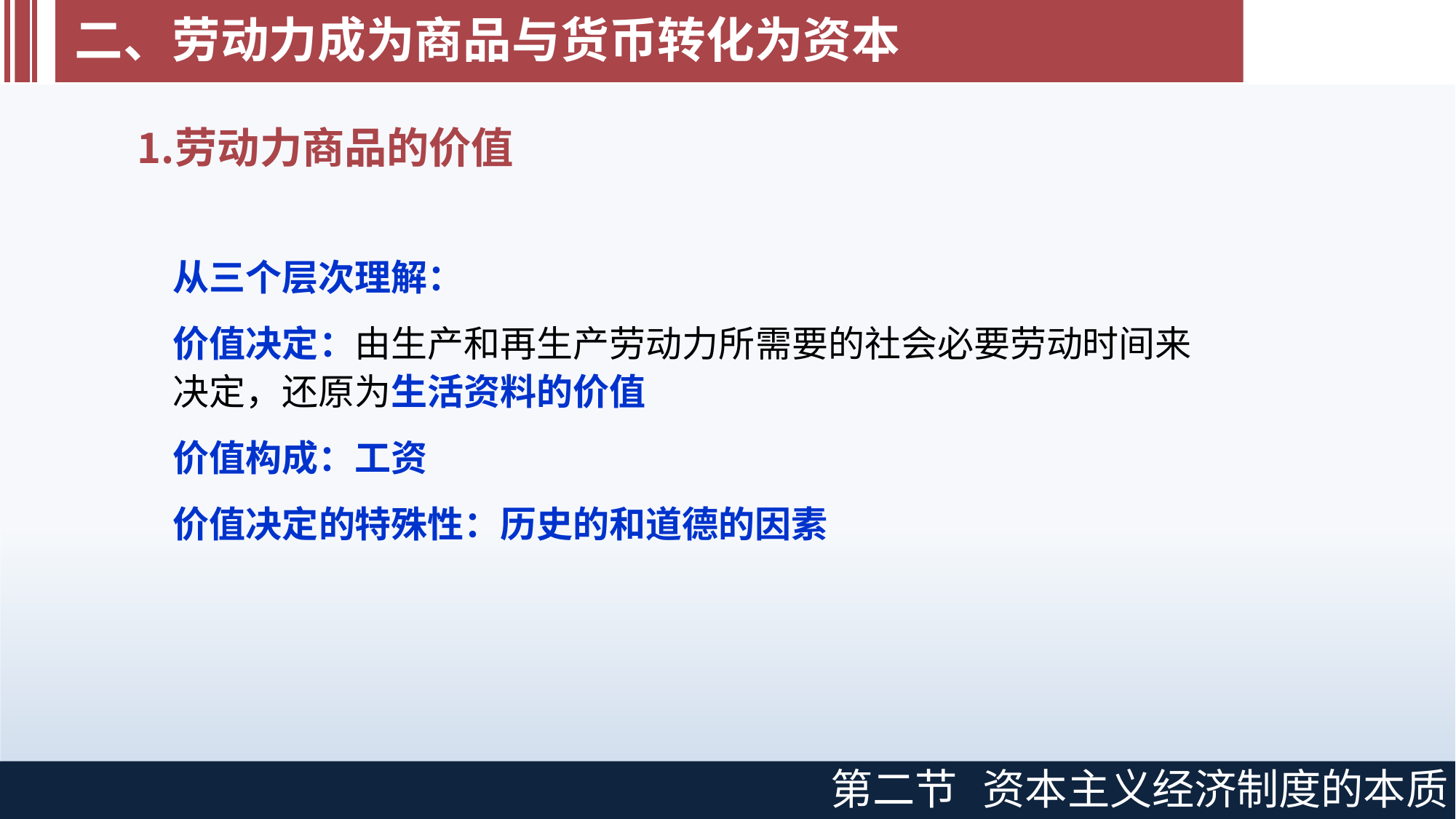

# 二、劳动力成为商品与货币转化为资本

劳动力商品的价值

从三个层次理解：
价值决定：由生产和再生产劳动力所需要的社会必要劳动时间来决定，还原为生活资料的价值
价值构成：工资
价值决定的特殊性：历史的和道德的因素
第二节
资本主义经济制度的本质